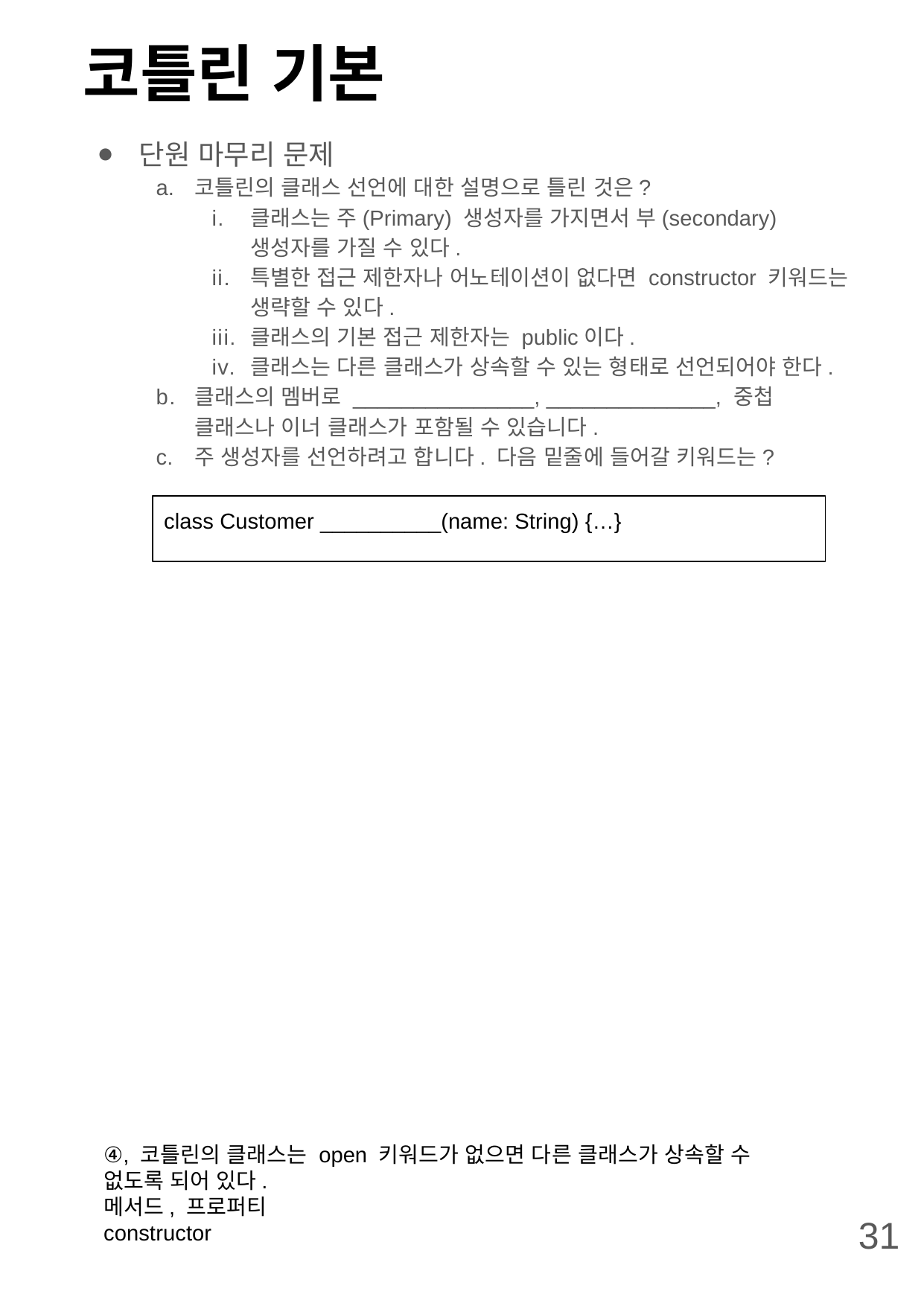

# 코틀린 기본
단원 마무리 문제
코틀린의 클래스 선언에 대한 설명으로 틀린 것은?
클래스는 주(Primary) 생성자를 가지면서 부(secondary) 생성자를 가질 수 있다.
특별한 접근 제한자나 어노테이션이 없다면 constructor 키워드는 생략할 수 있다.
클래스의 기본 접근 제한자는 public이다.
클래스는 다른 클래스가 상속할 수 있는 형태로 선언되어야 한다.
클래스의 멤버로 _______________, ______________, 중첩 클래스나 이너 클래스가 포함될 수 있습니다.
주 생성자를 선언하려고 합니다. 다음 밑줄에 들어갈 키워드는?
class Customer __________(name: String) {…}
④, 코틀린의 클래스는 open 키워드가 없으면 다른 클래스가 상속할 수 없도록 되어 있다.
메서드, 프로퍼티
constructor

31